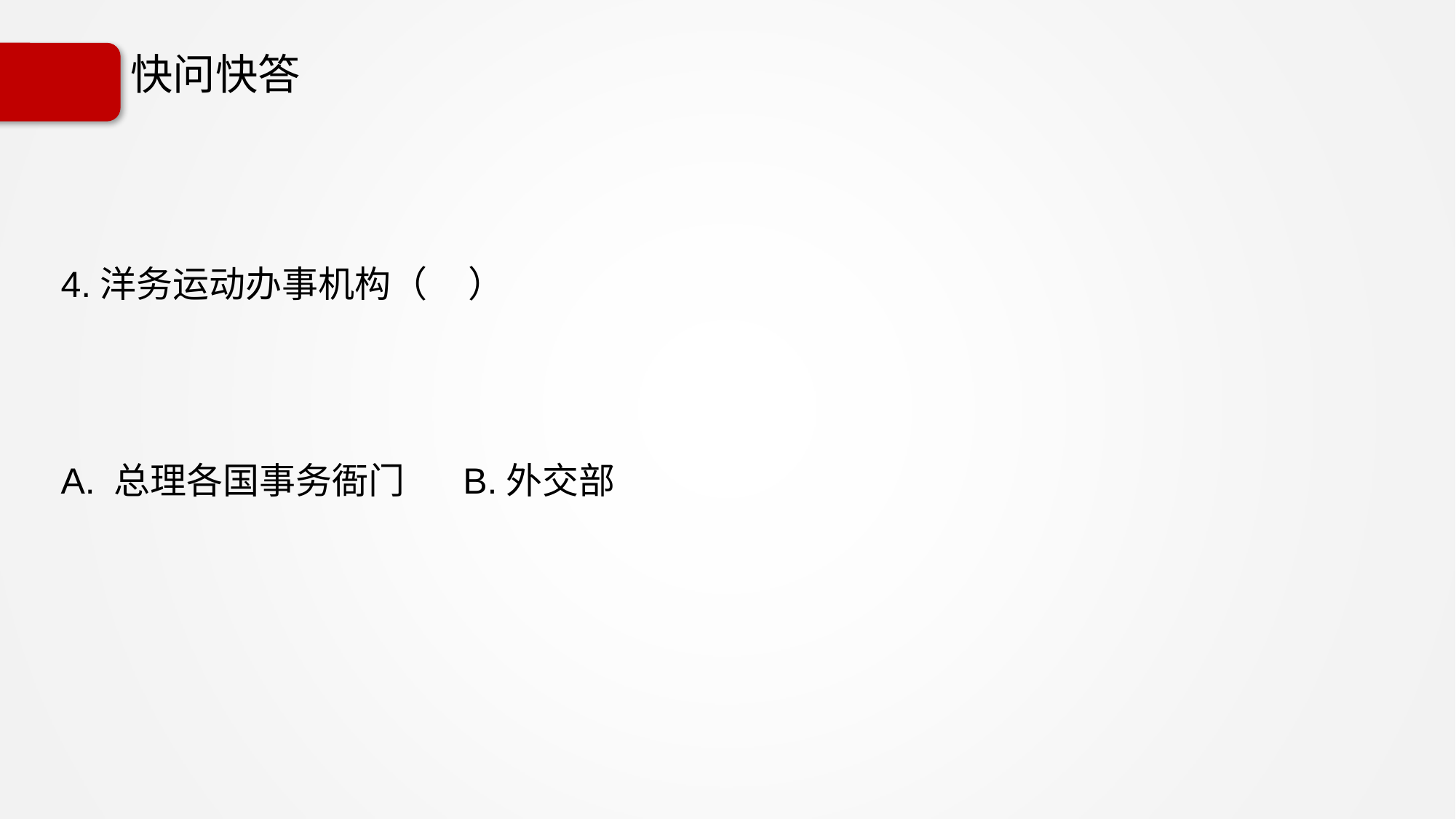

# 快问快答
4.洋务运动办事机构（     ）

A. 总理各国事务衙门      B.外交部